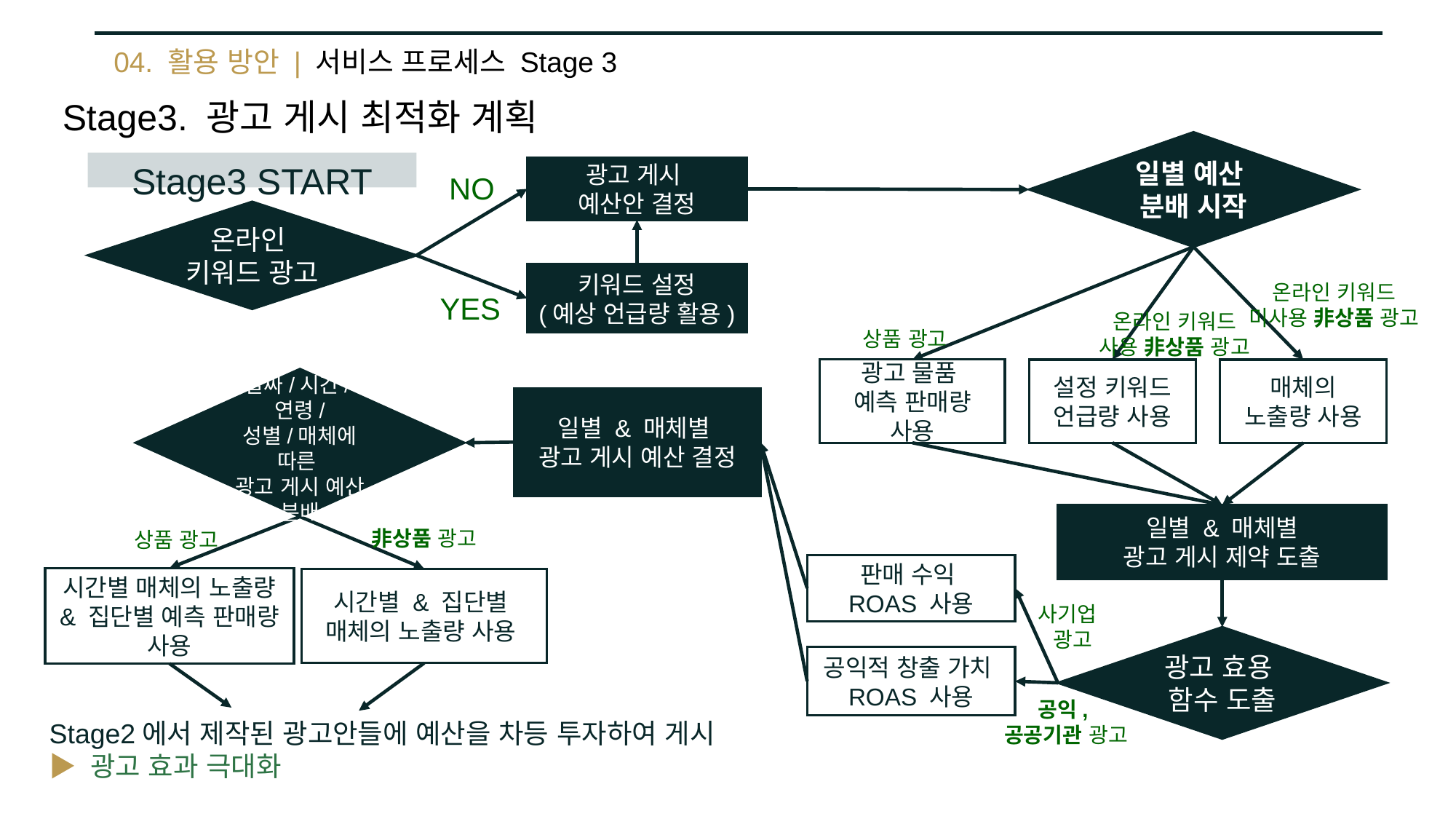

04. 활용 방안 | 서비스 프로세스 Stage 3
Stage3. 광고 게시 최적화 계획
일별 예산
분배 시작
Stage3 START
NO
광고 게시
예산안 결정
온라인
키워드 광고
키워드 설정
(예상 언급량 활용)
YES
온라인 키워드 미사용 非상품 광고
온라인 키워드 사용 非상품 광고
상품 광고
광고 물품
예측 판매량 사용
매체의
노출량 사용
설정 키워드
언급량 사용
날짜/시간/연령/
성별/매체에 따른
광고 게시 예산 분배
일별 & 매체별
광고 게시 예산 결정
일별 & 매체별
광고 게시 제약 도출
非상품 광고
상품 광고
판매 수익
ROAS 사용
시간별 매체의 노출량 & 집단별 예측 판매량 사용
시간별 & 집단별
매체의 노출량 사용
사기업
 광고
광고 효용
함수 도출
공익적 창출 가치
ROAS 사용
공익,
공공기관 광고
Stage2에서 제작된 광고안들에 예산을 차등 투자하여 게시
▶ 광고 효과 극대화